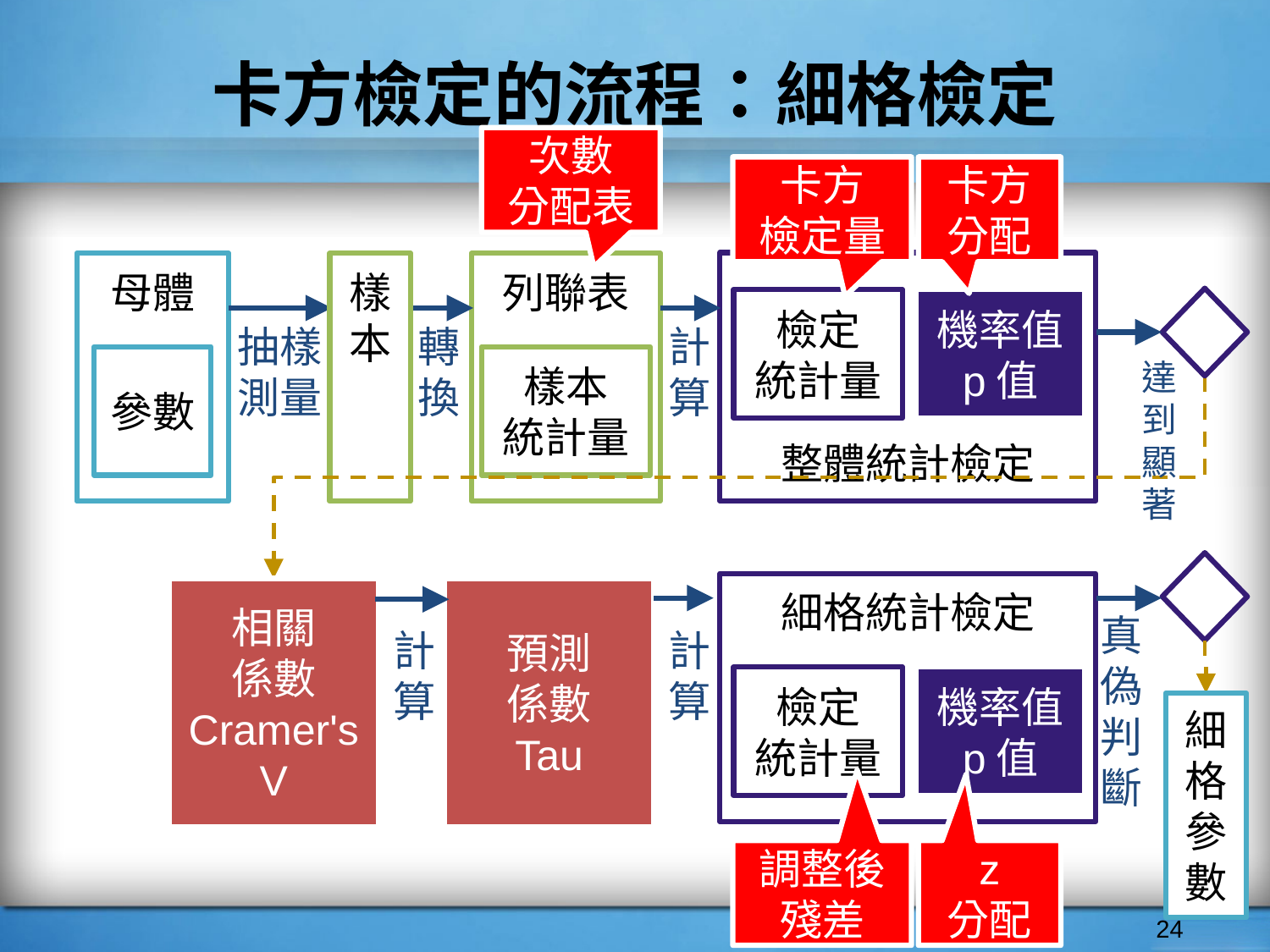

# 卡方檢定的流程：細格檢定
次數
分配表
卡方
檢定量
卡方
分配
整體統計檢定
母體
樣本
列聯表

檢定
統計量
機率值
p值
抽樣
測量
轉換
計算
達到顯著
參數
樣本
統計量

細格統計檢定
相關
係數
Cramer's V
預測
係數
Tau
真
偽
判
斷
計算
計算
檢定
統計量
機率值
p值
細格
參
數
調整後
殘差
z
分配
24